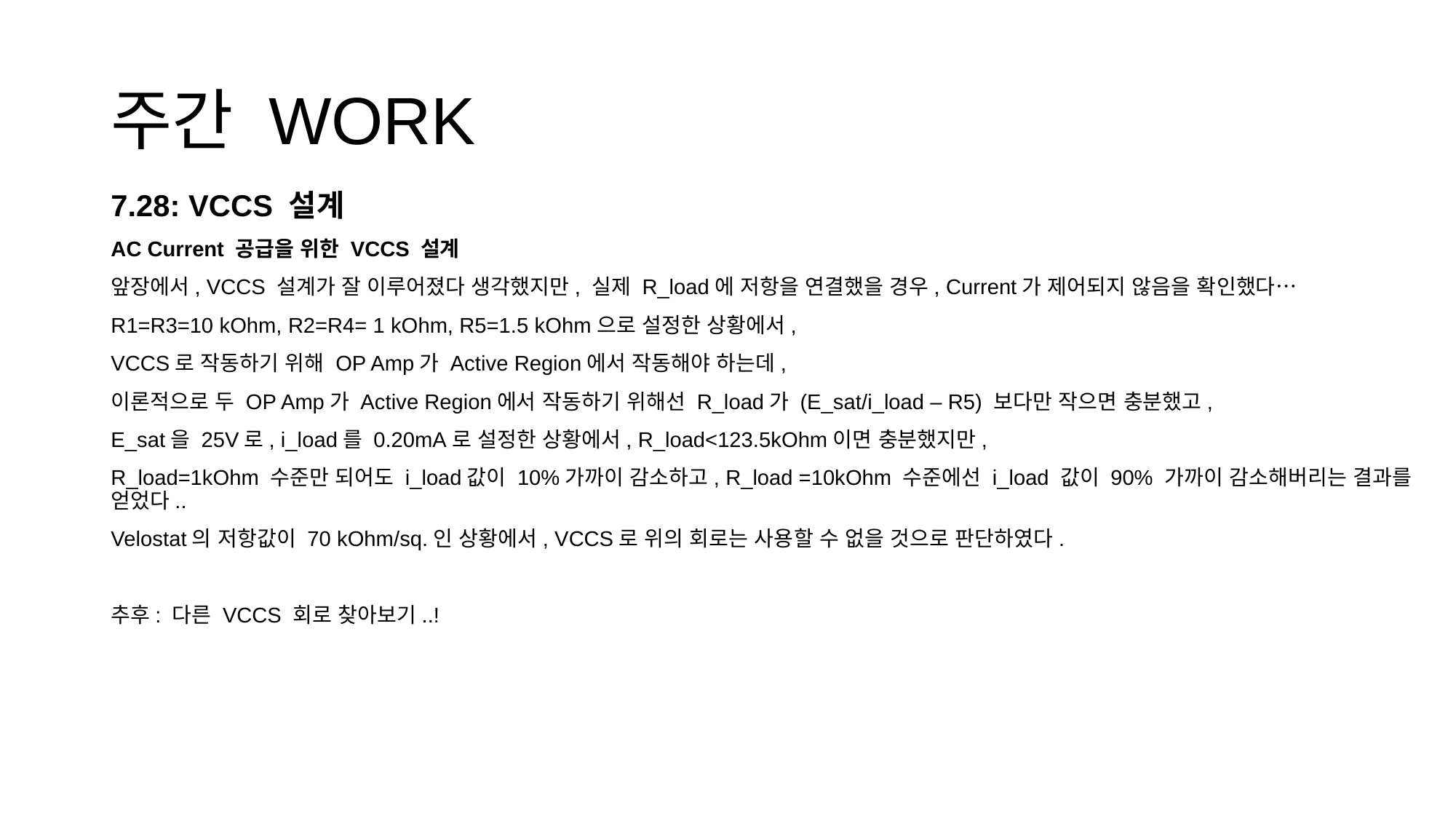

# 주간 WORK
7.28: VCCS 설계
AC Current 공급을 위한 VCCS 설계
앞장에서, VCCS 설계가 잘 이루어졌다 생각했지만, 실제 R_load에 저항을 연결했을 경우, Current가 제어되지 않음을 확인했다…
R1=R3=10 kOhm, R2=R4= 1 kOhm, R5=1.5 kOhm으로 설정한 상황에서,
VCCS로 작동하기 위해 OP Amp가 Active Region에서 작동해야 하는데,
이론적으로 두 OP Amp가 Active Region에서 작동하기 위해선 R_load가 (E_sat/i_load – R5) 보다만 작으면 충분했고,
E_sat을 25V로, i_load를 0.20mA로 설정한 상황에서, R_load<123.5kOhm이면 충분했지만,
R_load=1kOhm 수준만 되어도 i_load값이 10%가까이 감소하고, R_load =10kOhm 수준에선 i_load 값이 90% 가까이 감소해버리는 결과를 얻었다..
Velostat의 저항값이 70 kOhm/sq.인 상황에서, VCCS로 위의 회로는 사용할 수 없을 것으로 판단하였다.

추후: 다른 VCCS 회로 찾아보기..!